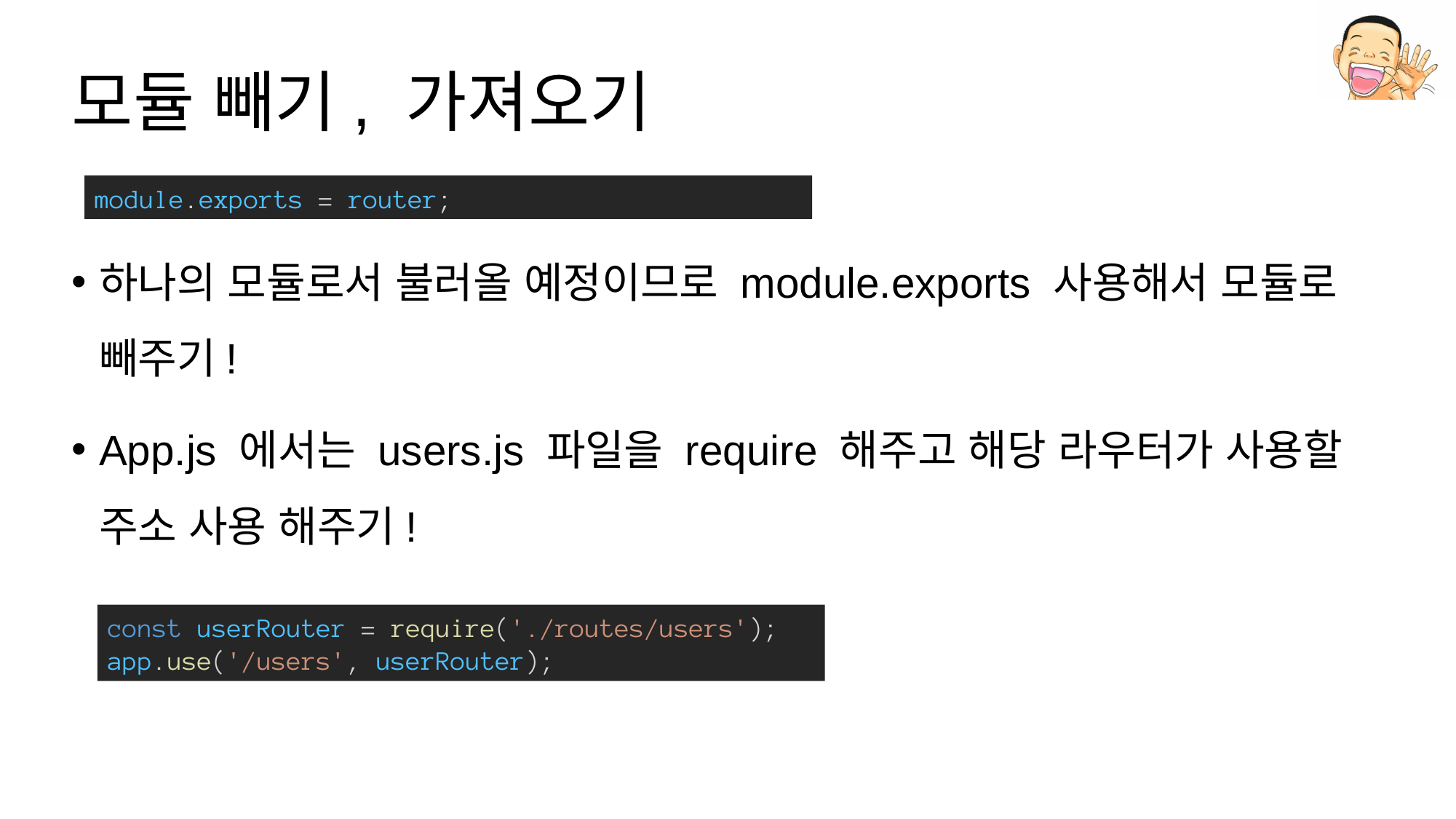

# 모듈 빼기, 가져오기

하나의 모듈로서 불러올 예정이므로 module.exports 사용해서 모듈로 빼주기!
App.js 에서는 users.js 파일을 require 해주고 해당 라우터가 사용할 주소 사용 해주기!
module.exports = router;
const userRouter = require('./routes/users');
app.use('/users', userRouter);